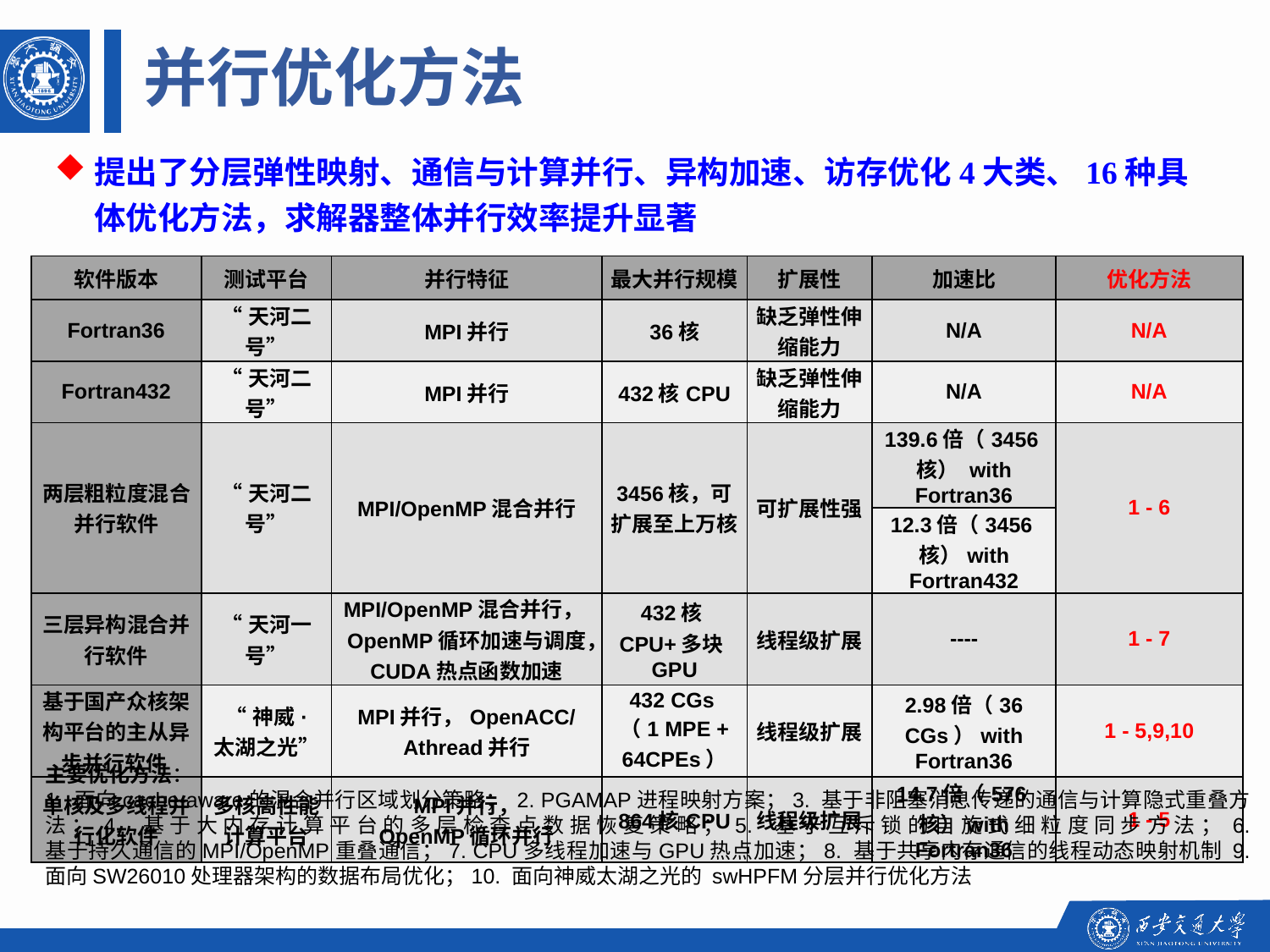

并行优化方法
提出了分层弹性映射、通信与计算并行、异构加速、访存优化4大类、16种具体优化方法，求解器整体并行效率提升显著
| 软件版本 | 测试平台 | 并行特征 | 最大并行规模 | 扩展性 | 加速比 | 优化方法 |
| --- | --- | --- | --- | --- | --- | --- |
| Fortran36 | “天河二号” | MPI并行 | 36核 | 缺乏弹性伸缩能力 | N/A | N/A |
| Fortran432 | “天河二号” | MPI并行 | 432核CPU | 缺乏弹性伸缩能力 | N/A | N/A |
| 两层粗粒度混合并行软件 | “天河二号” | MPI/OpenMP混合并行 | 3456核，可扩展至上万核 | 可扩展性强 | 139.6倍（3456核） with Fortran36 | 1 - 6 |
|  |  |  |  |  | 12.3倍（3456核）with Fortran432 |  |
| 三层异构混合并行软件 | “天河一号” | MPI/OpenMP混合并行，OpenMP循环加速与调度，CUDA热点函数加速 | 432核CPU+多块GPU | 线程级扩展 | ---- | 1 - 7 |
| 基于国产众核架构平台的主从异步并行软件 | “神威·太湖之光” | MPI并行，OpenACC/Athread并行 | 432 CGs（1 MPE + 64CPEs） | 线程级扩展 | 2.98倍（36 CGs）with Fortran36 | 1 - 5,9,10 |
| 单核及多线程并行化软件 | 多核高性能计算平台 | MPI并行， OpenMP循环并行 | 864核CPU | 线程级扩展 | 14.7倍（576核）with Fortran36 | 1 - 5 |
主要优化方法：
1. 面向cache-aware的混合并行区域划分策略； 2. PGAMAP进程映射方案；3. 基于非阻塞消息传递的通信与计算隐式重叠方法；4. 基于大内存计算平台的多层检查点数据恢复策略；5. 基于互斥锁的自旋式细粒度同步方法；6. 基于持久通信的MPI/OpenMP重叠通信；7. CPU多线程加速与GPU热点加速；8. 基于共享内存通信的线程动态映射机制 9. 面向SW26010处理器架构的数据布局优化；10. 面向神威太湖之光的 swHPFM分层并行优化方法